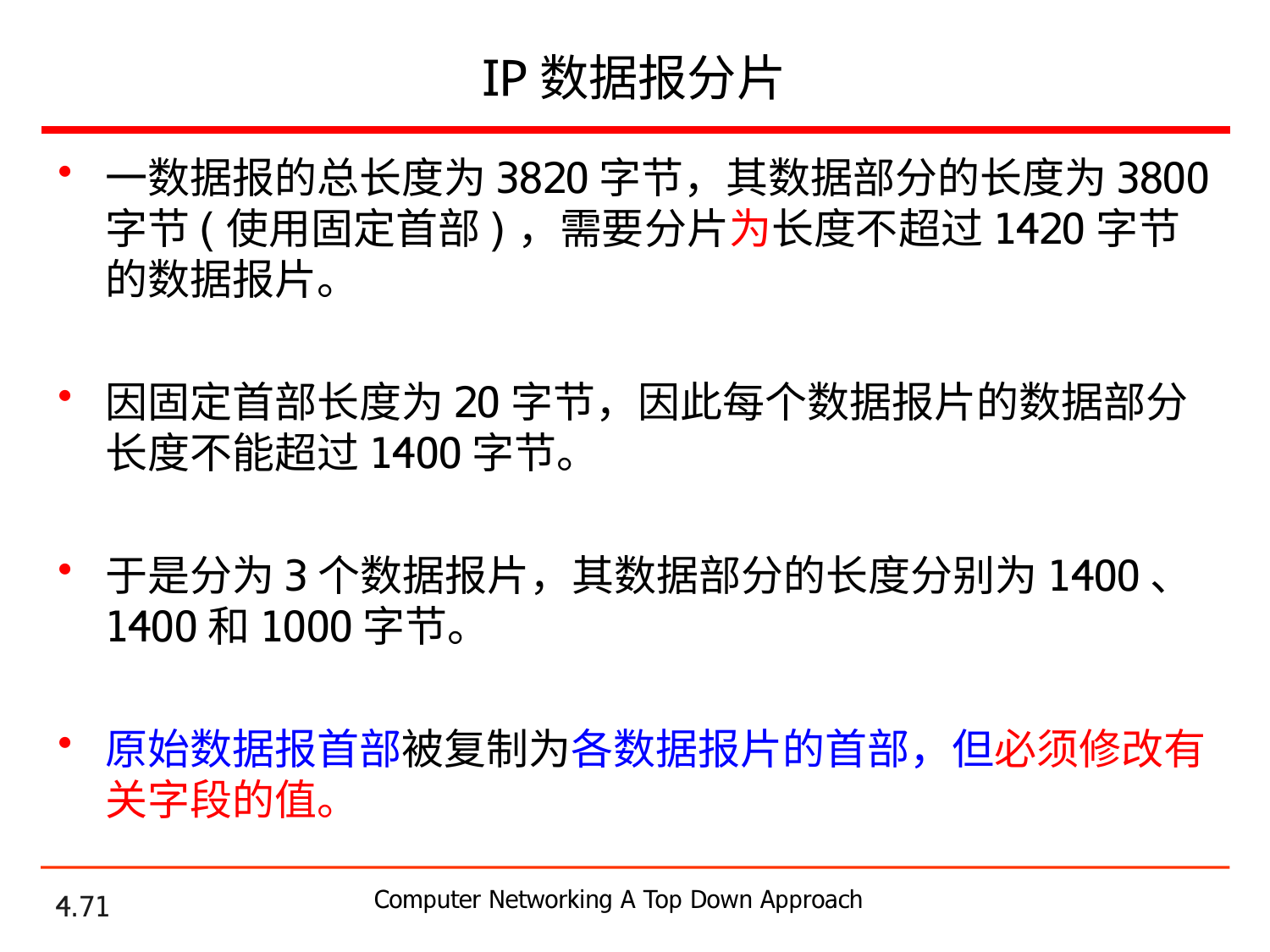

# IP数据报分片
一数据报的总长度为3820字节，其数据部分的长度为3800 字节(使用固定首部)，需要分片为长度不超过1420字节的数据报片。

因固定首部长度为20字节，因此每个数据报片的数据部分长度不能超过1400字节。

于是分为3个数据报片，其数据部分的长度分别为1400、1400和1000字节。

原始数据报首部被复制为各数据报片的首部，但必须修改有关字段的值。